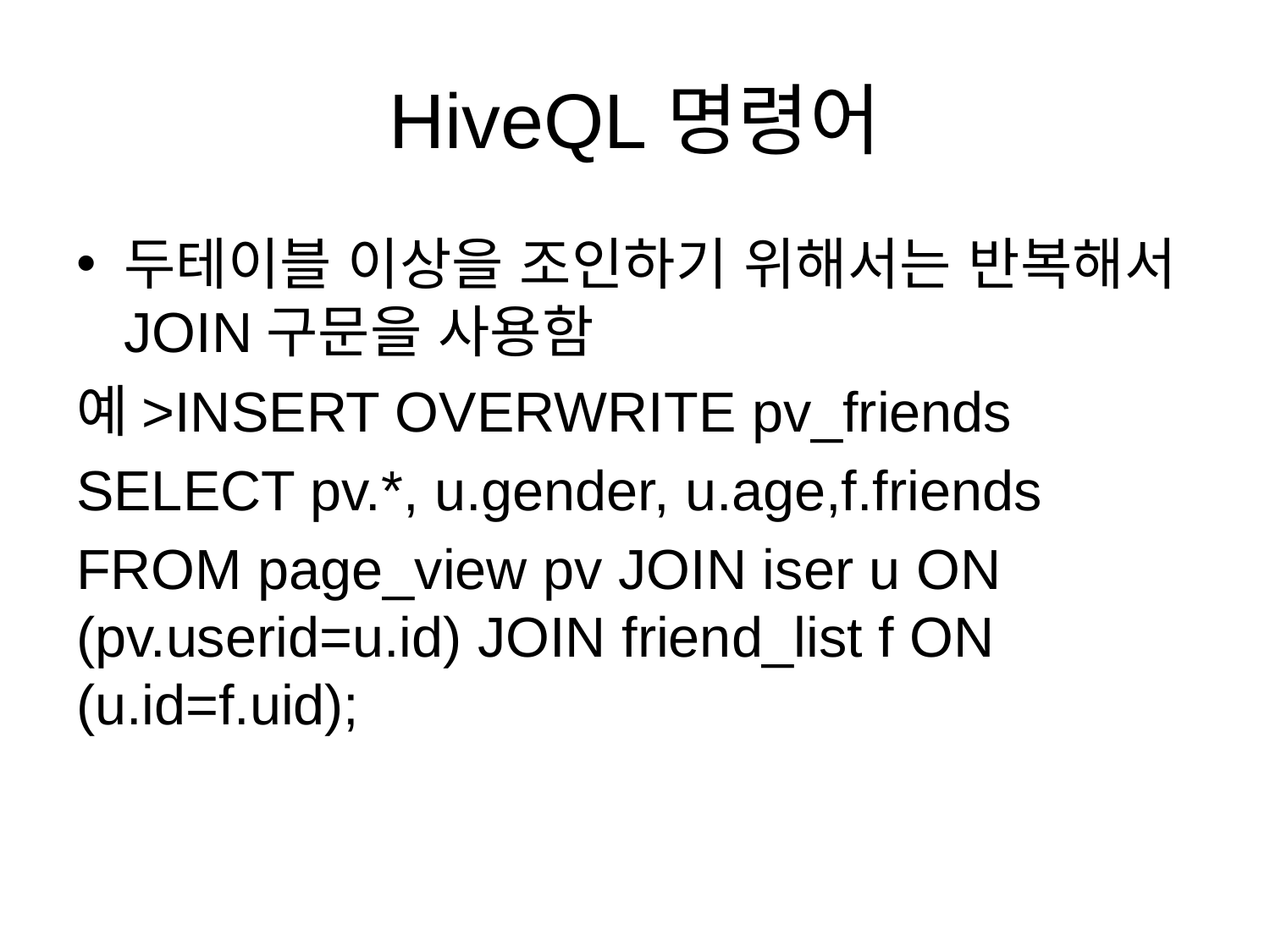

# HiveQL명령어
두테이블 이상을 조인하기 위해서는 반복해서 JOIN구문을 사용함
예>INSERT OVERWRITE pv_friends
SELECT pv.*, u.gender, u.age,f.friends
FROM page_view pv JOIN iser u ON (pv.userid=u.id) JOIN friend_list f ON (u.id=f.uid);